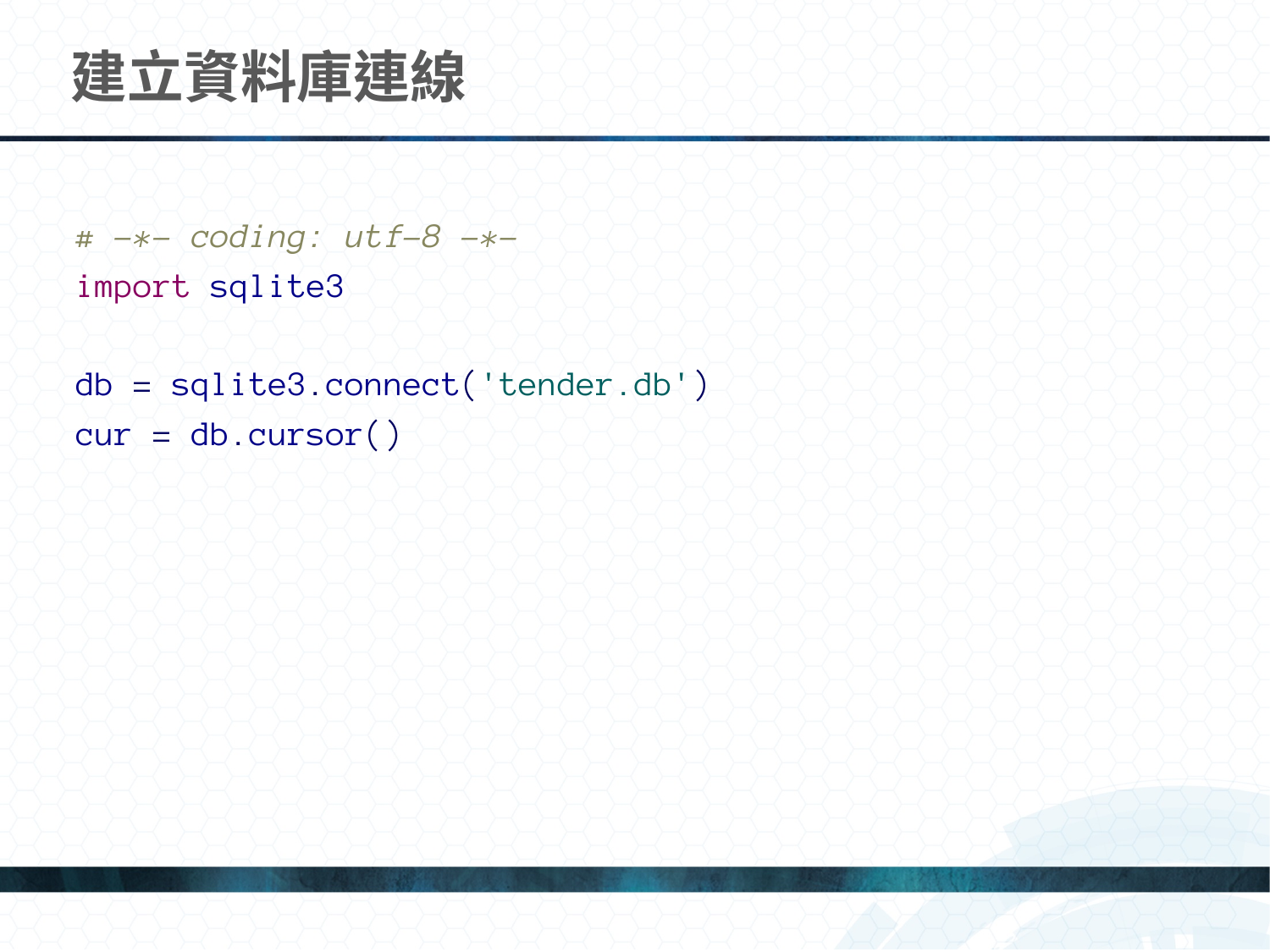

# 建立資料庫連線
# -*- coding: utf-8 -*-
import sqlite3

db = sqlite3.connect('tender.db')
cur = db.cursor()